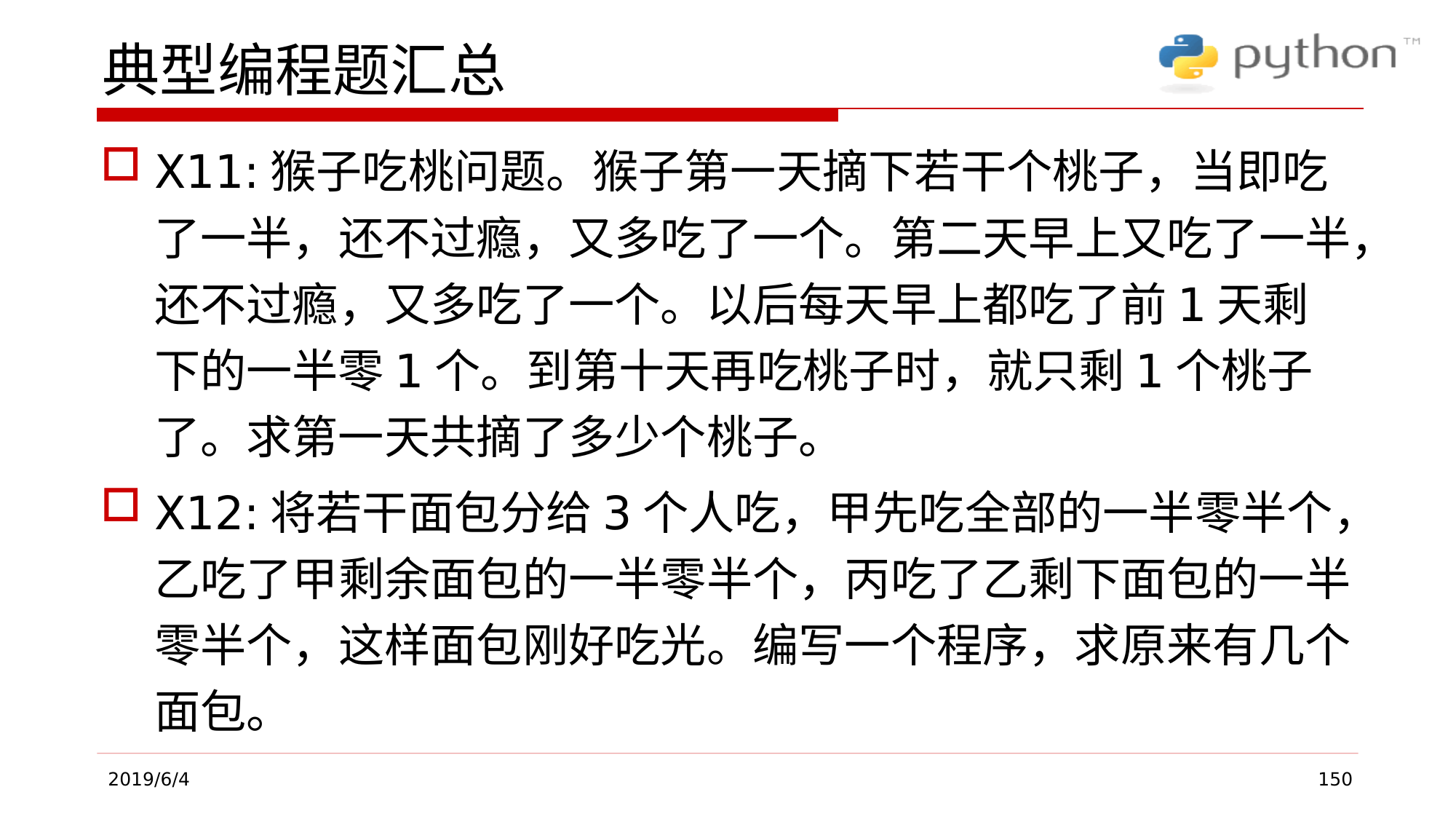

# 典型编程题汇总
X11:猴子吃桃问题。猴子第一天摘下若干个桃子，当即吃了一半，还不过瘾，又多吃了一个。第二天早上又吃了一半，还不过瘾，又多吃了一个。以后每天早上都吃了前1天剩下的一半零1个。到第十天再吃桃子时，就只剩1个桃子了。求第一天共摘了多少个桃子。
X12:将若干面包分给3个人吃，甲先吃全部的一半零半个，乙吃了甲剩余面包的一半零半个，丙吃了乙剩下面包的一半零半个，这样面包刚好吃光。编写一个程序，求原来有几个面包。
150
2019/6/4